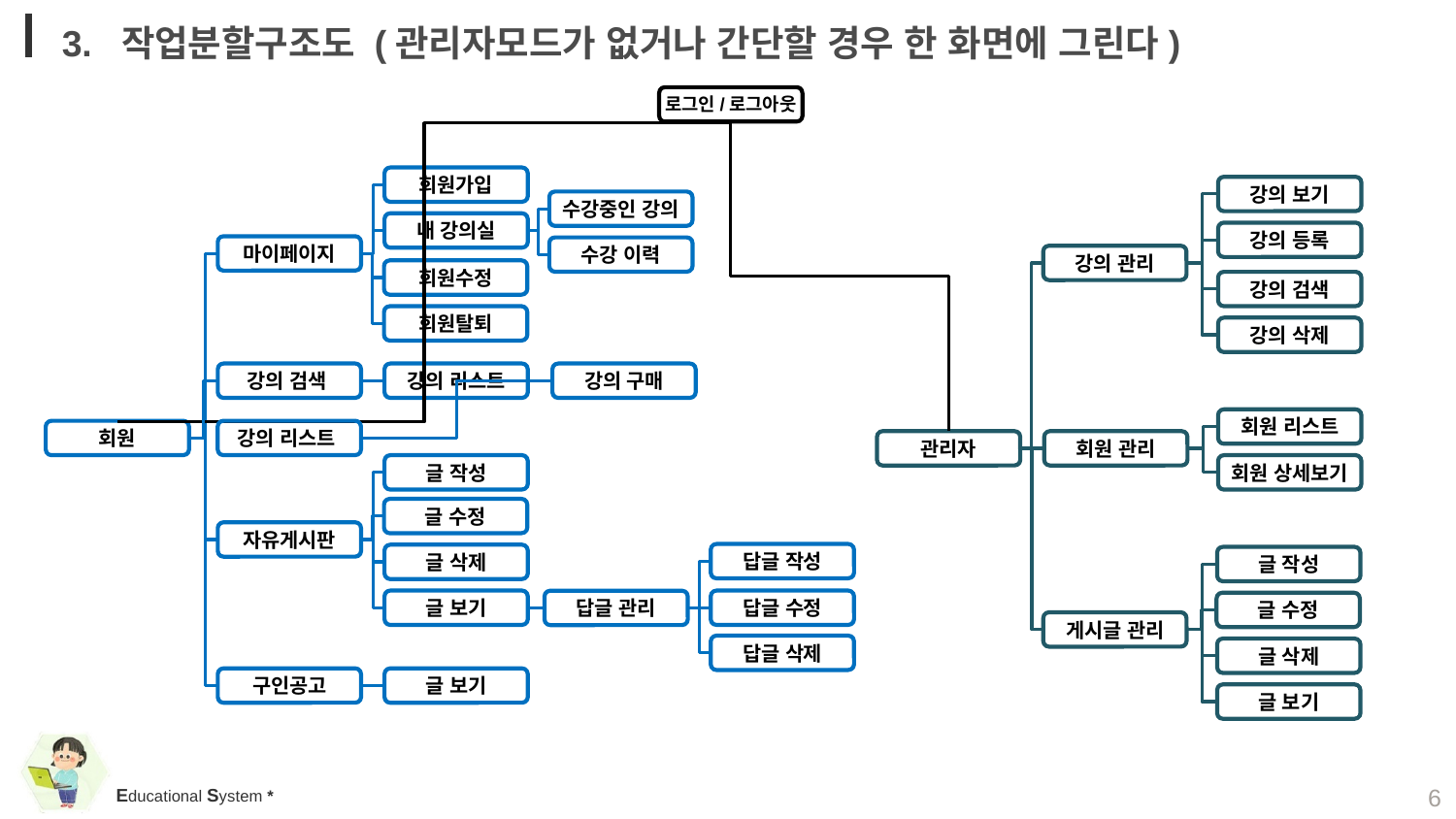

3.  작업분할구조도 (관리자모드가 없거나 간단할 경우 한 화면에 그린다)
로그인/로그아웃
회원가입
강의 보기
수강중인 강의
내 강의실
강의 등록
마이페이지
수강 이력
강의 관리
회원수정
강의 검색
회원탈퇴
강의 삭제
강의 검색
강의 리스트
강의 구매
회원 리스트
회원
강의 리스트
회원 관리
관리자
글 작성
회원 상세보기
글 수정
자유게시판
답글 작성
글 삭제
글 작성
글 보기
답글 수정
답글 관리
글 수정
게시글 관리
답글 삭제
글 삭제
구인공고
글 보기
글 보기
6